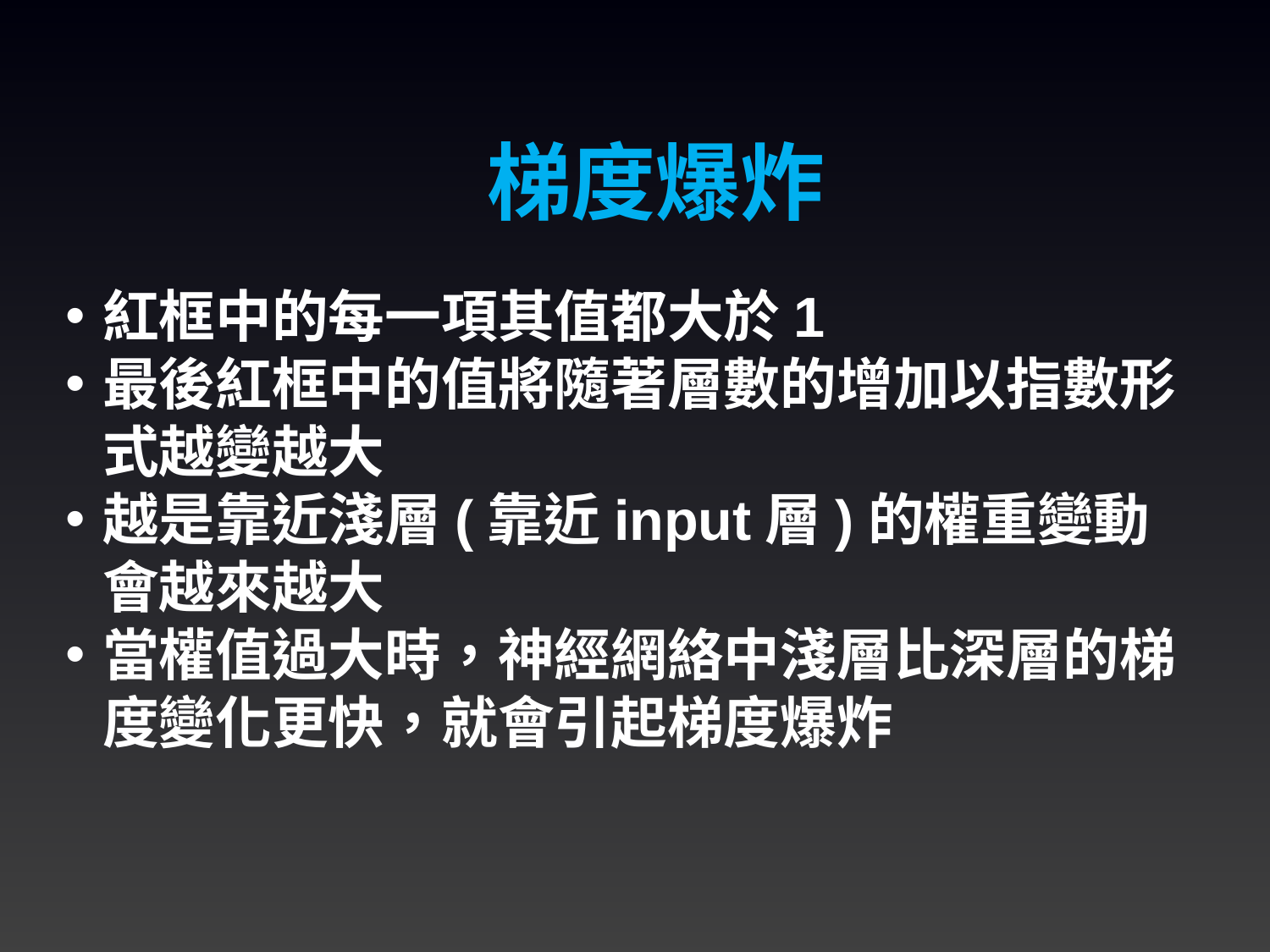

梯度爆炸
紅框中的每一項其值都大於1
最後紅框中的值將隨著層數的增加以指數形式越變越大
越是靠近淺層(靠近input層)的權重變動會越來越大
當權值過大時，神經網絡中淺層比深層的梯度變化更快，就會引起梯度爆炸